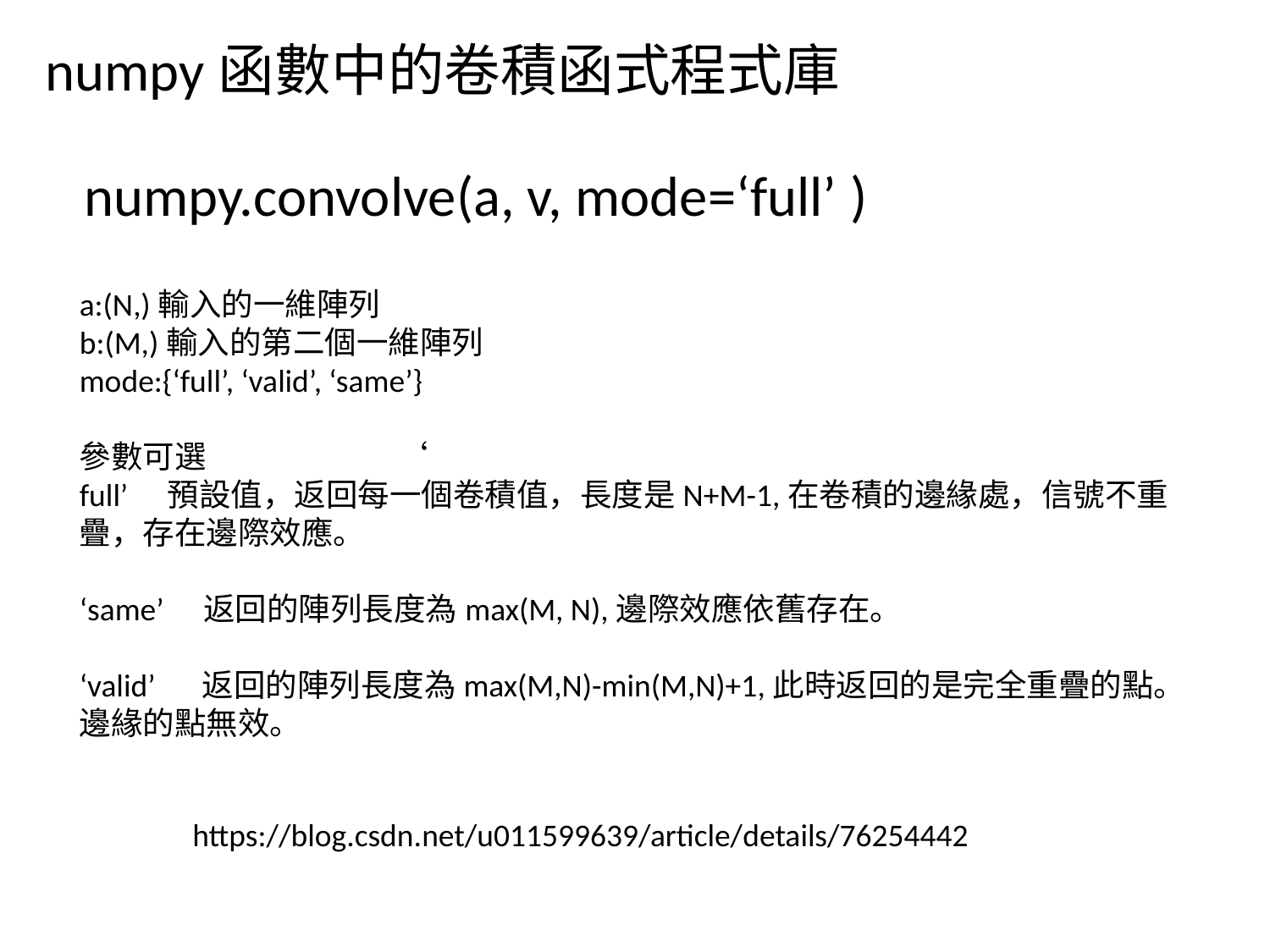

numpy函數中的卷積函式程式庫
numpy.convolve(a, v, mode=‘full’ )
a:(N,)輸入的一維陣列
b:(M,)輸入的第二個一維陣列
mode:{‘full’, ‘valid’, ‘same’}

參數可選　　　　　　‘
full’　預設值，返回每一個卷積值，長度是N+M-1,在卷積的邊緣處，信號不重疊，存在邊際效應。

‘same’　返回的陣列長度為max(M, N),邊際效應依舊存在。

‘valid’ 　返回的陣列長度為max(M,N)-min(M,N)+1,此時返回的是完全重疊的點。邊緣的點無效。
https://blog.csdn.net/u011599639/article/details/76254442